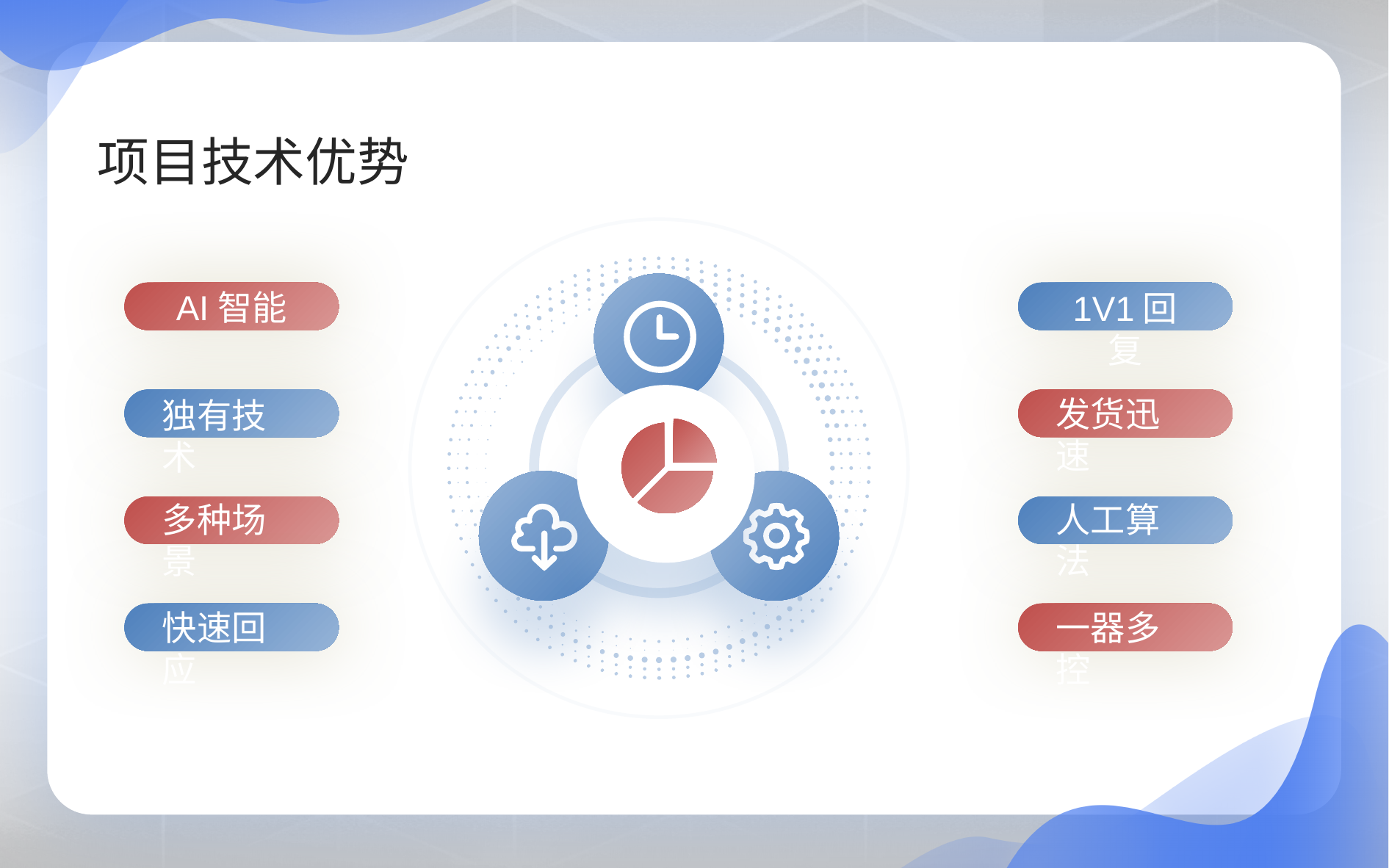

项目技术优势

AI智能
1V1回复

发货迅速
独有技术

多种场景
人工算法

快速回应
一器多控